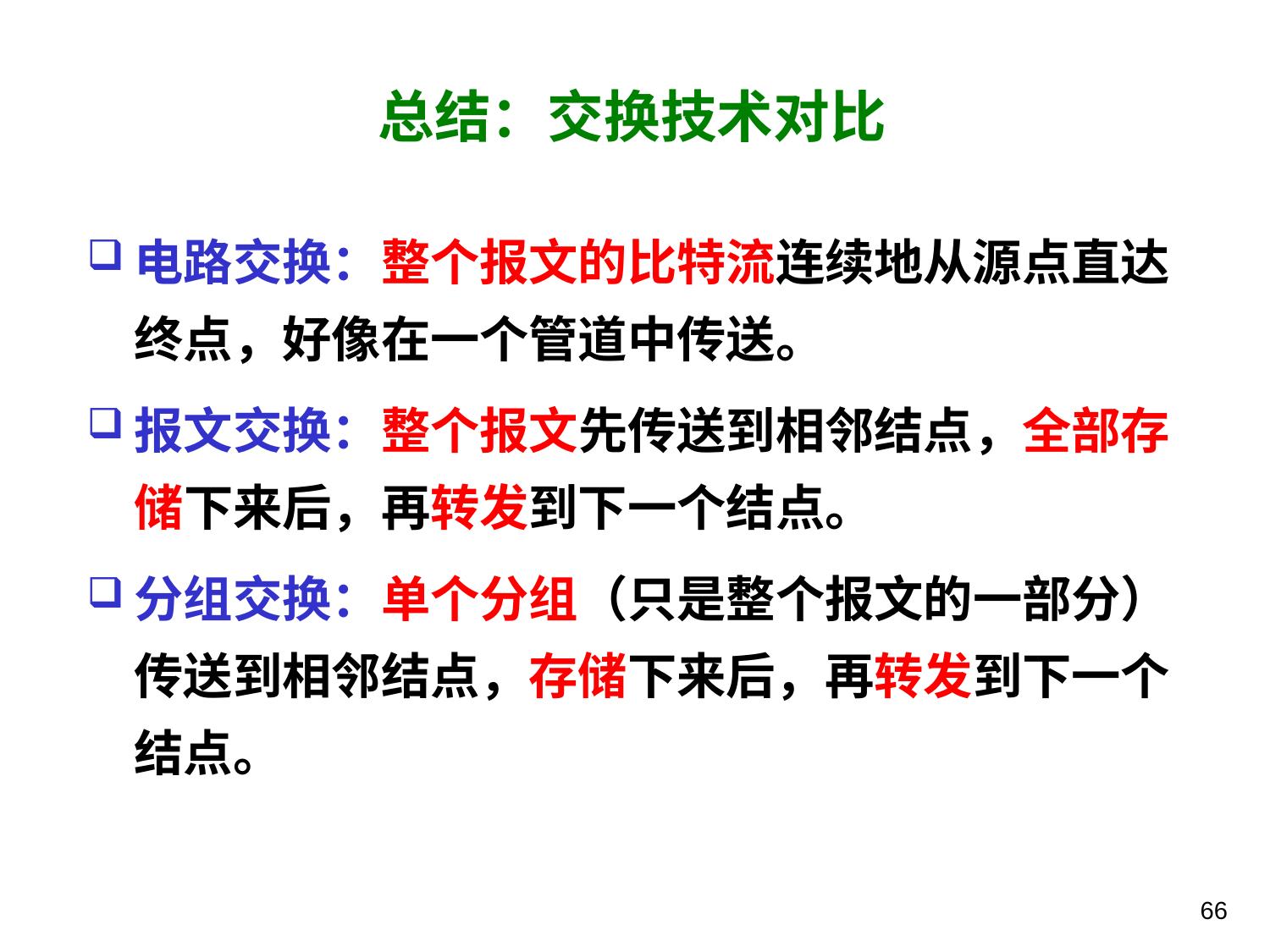

# 总结：交换技术对比
电路交换：整个报文的比特流连续地从源点直达终点，好像在一个管道中传送。
报文交换：整个报文先传送到相邻结点，全部存储下来后，再转发到下一个结点。
分组交换：单个分组（只是整个报文的一部分）传送到相邻结点，存储下来后，再转发到下一个结点。
66